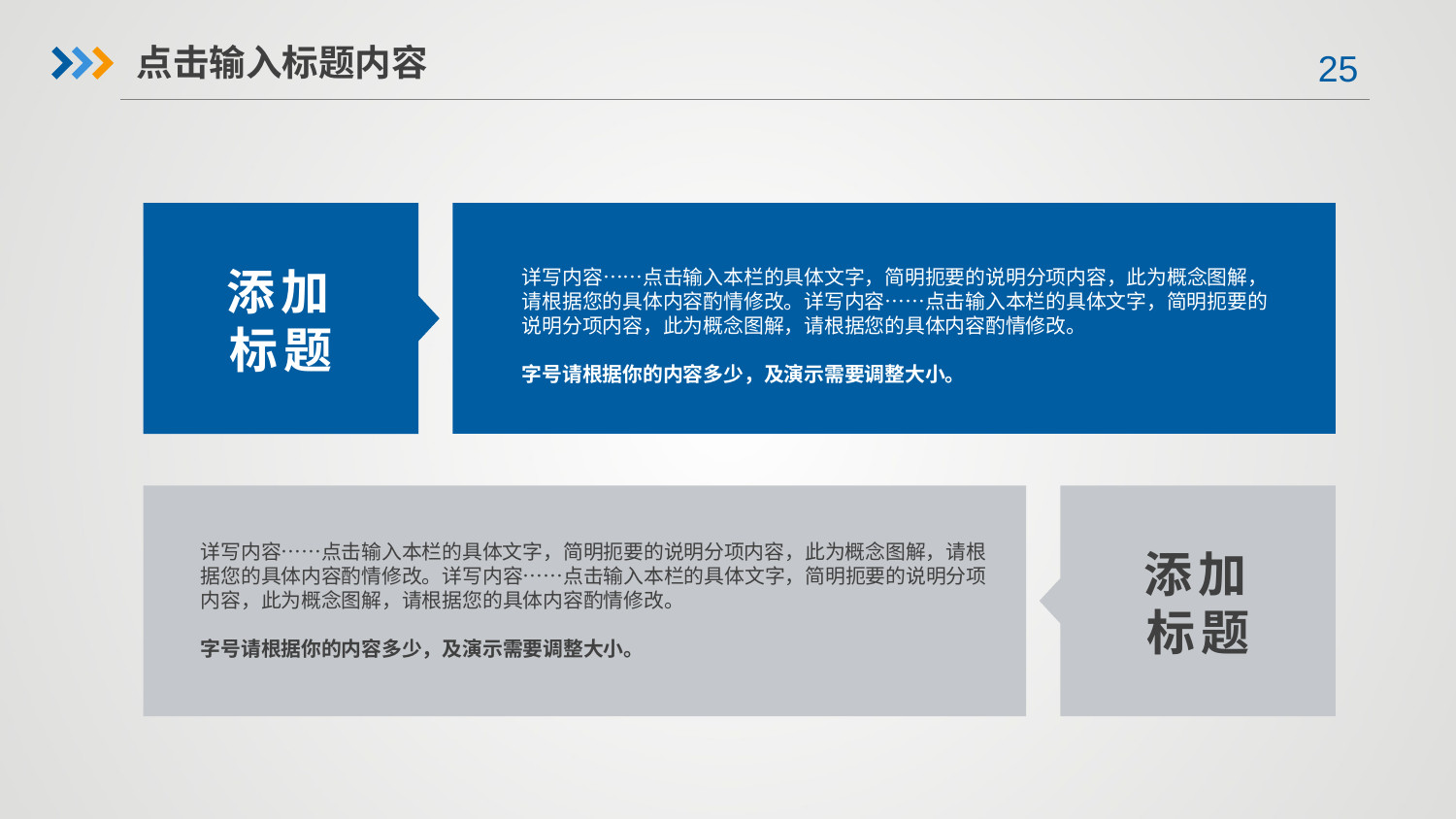

点击输入标题内容

添加标题
详写内容……点击输入本栏的具体文字，简明扼要的说明分项内容，此为概念图解，请根据您的具体内容酌情修改。详写内容……点击输入本栏的具体文字，简明扼要的说明分项内容，此为概念图解，请根据您的具体内容酌情修改。

字号请根据你的内容多少，及演示需要调整大小。

详写内容……点击输入本栏的具体文字，简明扼要的说明分项内容，此为概念图解，请根据您的具体内容酌情修改。详写内容……点击输入本栏的具体文字，简明扼要的说明分项内容，此为概念图解，请根据您的具体内容酌情修改。

字号请根据你的内容多少，及演示需要调整大小。
添加标题